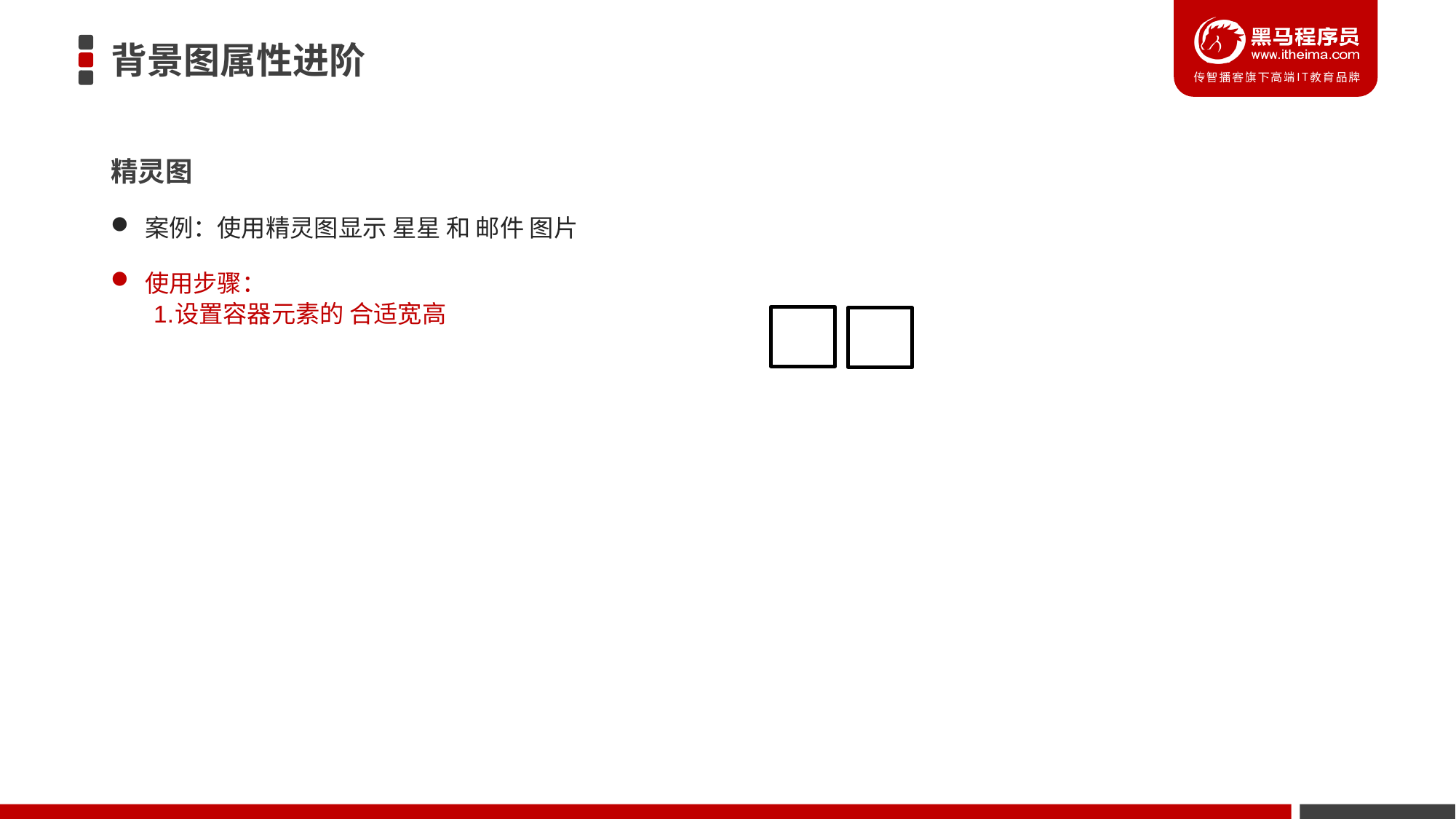

# 背景图属性进阶
精灵图
案例：使用精灵图显示 星星 和 邮件 图片
使用步骤：
设置容器元素的 合适宽高